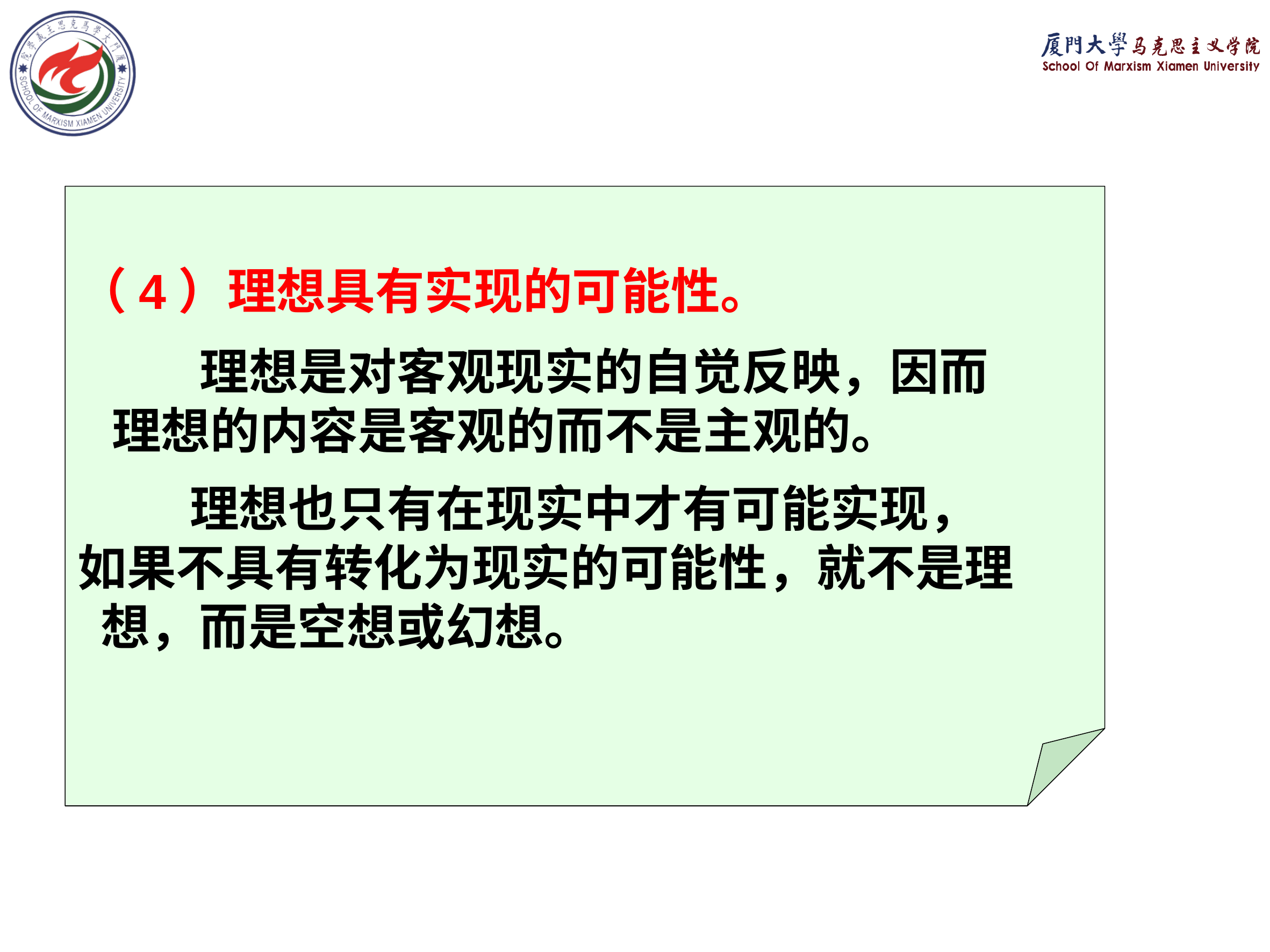

（4）理想具有实现的可能性。

          理想是对客观现实的自觉反映，因而
  理想的内容是客观的而不是主观的。

         理想也只有在现实中才有可能实现，
如果不具有转化为现实的可能性，就不是理
 想，而是空想或幻想。